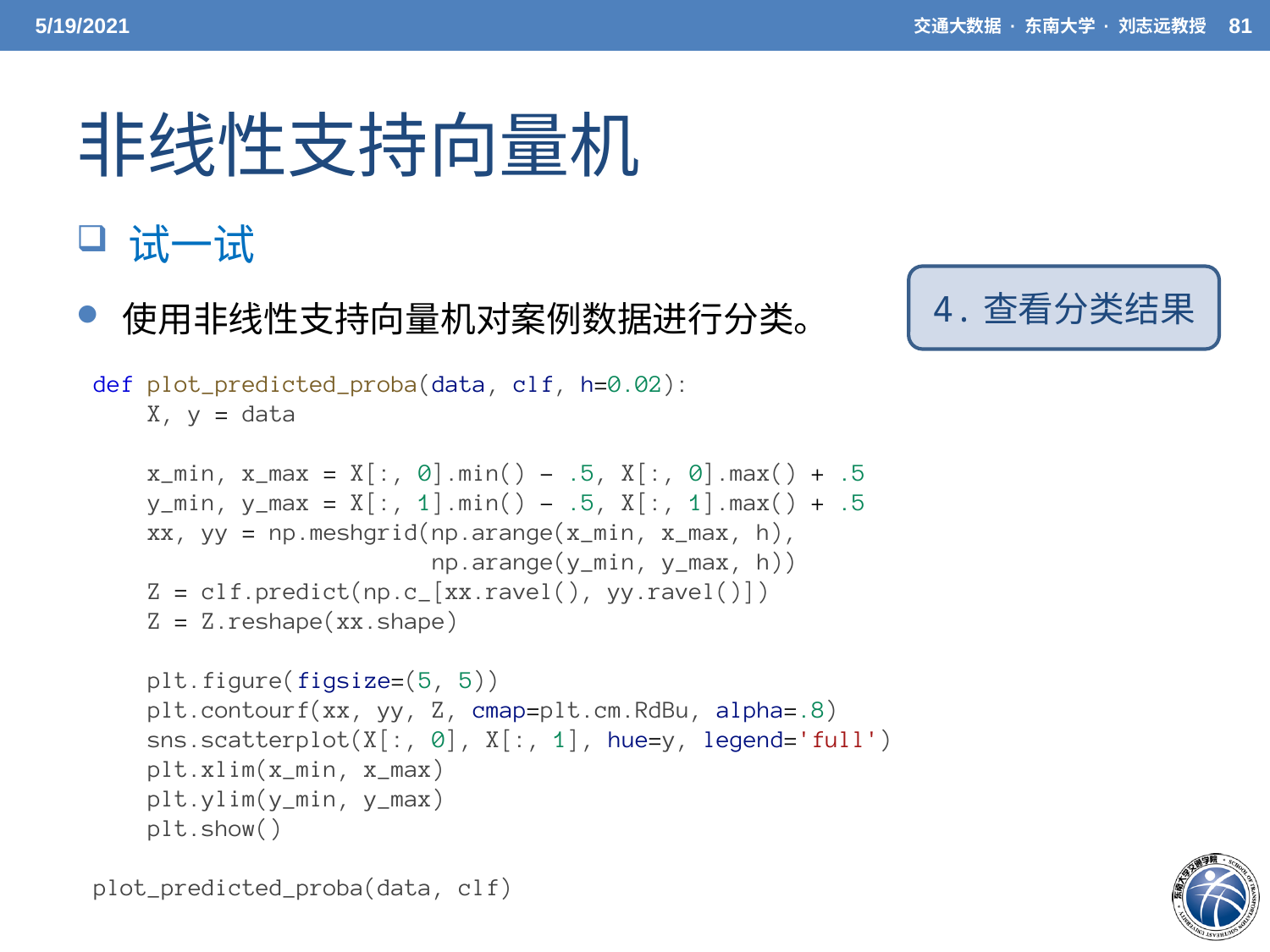

5/19/2021
交通大数据 · 东南大学 · 刘志远教授
81
# 非线性支持向量机
 试一试
 使用非线性支持向量机对案例数据进行分类。
4.查看分类结果
def plot_predicted_proba(data, clf, h=0.02):
    X, y = data

    x_min, x_max = X[:, 0].min() - .5, X[:, 0].max() + .5
    y_min, y_max = X[:, 1].min() - .5, X[:, 1].max() + .5
    xx, yy = np.meshgrid(np.arange(x_min, x_max, h),
                         np.arange(y_min, y_max, h))
    Z = clf.predict(np.c_[xx.ravel(), yy.ravel()])
    Z = Z.reshape(xx.shape)

    plt.figure(figsize=(5, 5))
    plt.contourf(xx, yy, Z, cmap=plt.cm.RdBu, alpha=.8)
    sns.scatterplot(X[:, 0], X[:, 1], hue=y, legend='full')
    plt.xlim(x_min, x_max)
    plt.ylim(y_min, y_max)
    plt.show()

plot_predicted_proba(data, clf)